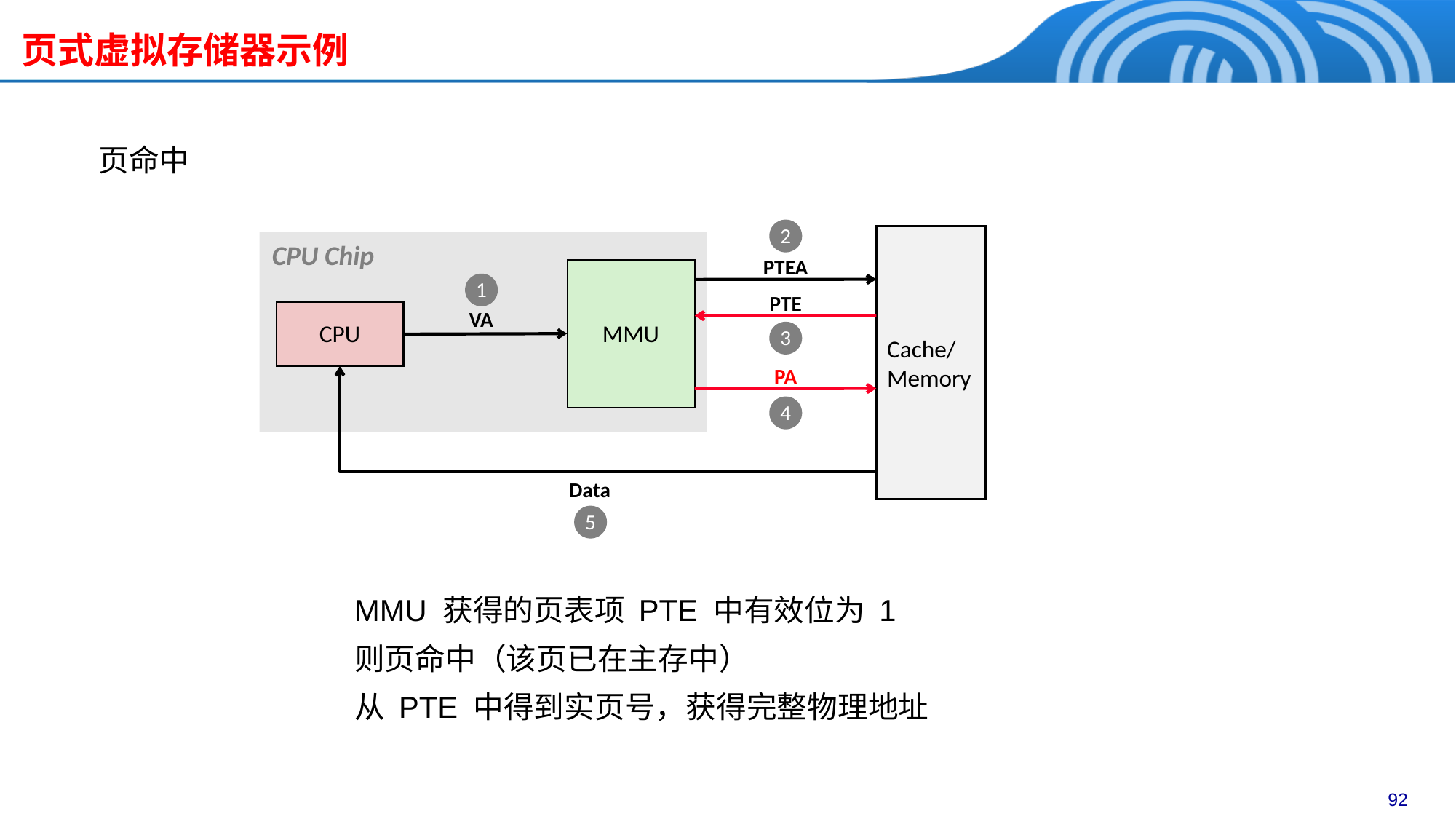

页式虚拟存储器示例
页命中
2
Cache/
Memory

CPU Chip
PTEA
MMU
1
PTE
VA
CPU
3
PA
4
Data
5
MMU 获得的页表项 PTE 中有效位为 1
则页命中（该页已在主存中）
从 PTE 中得到实页号，获得完整物理地址